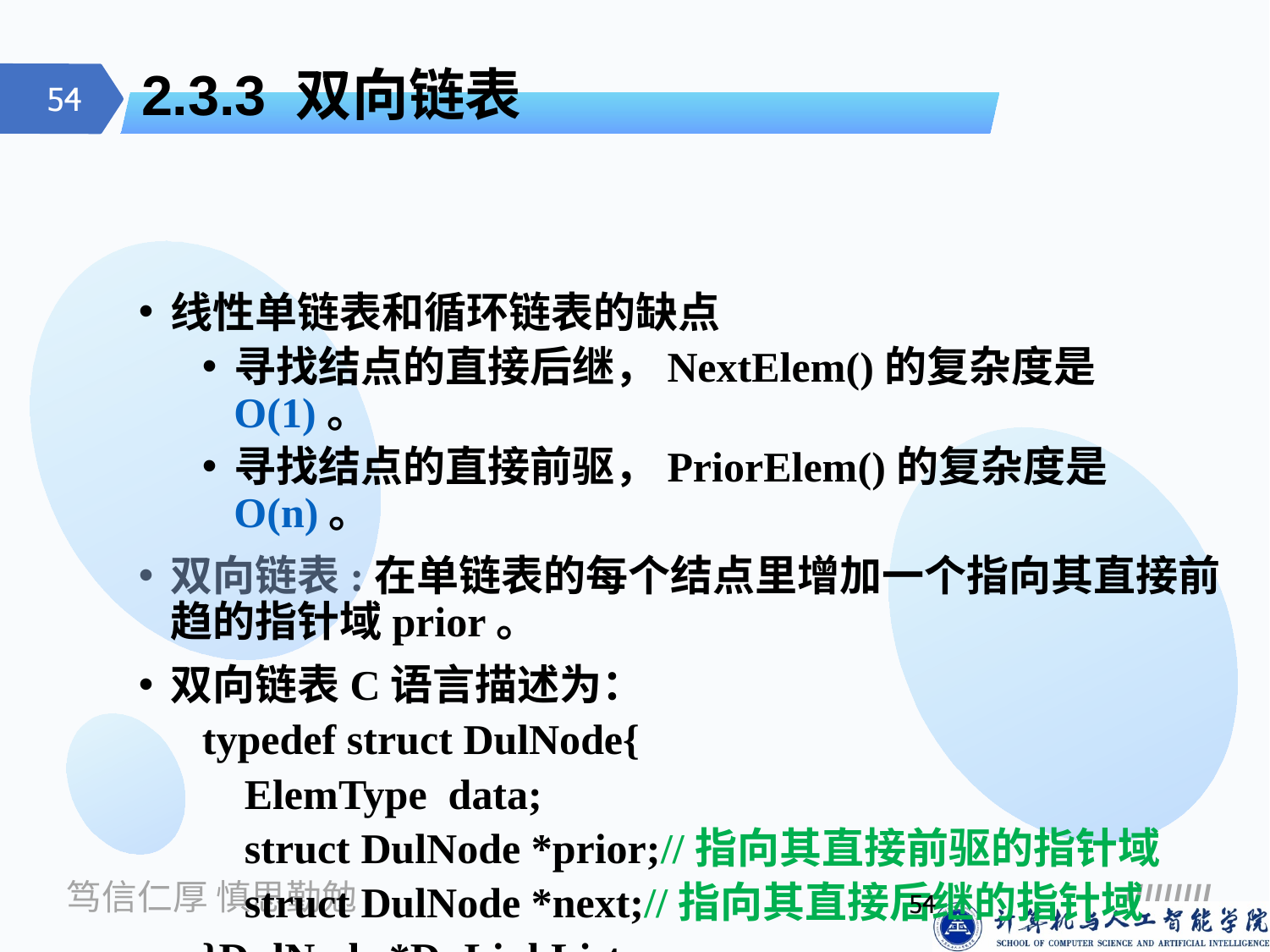

# 2.3.3 双向链表
线性单链表和循环链表的缺点
寻找结点的直接后继，NextElem()的复杂度是O(1)。
寻找结点的直接前驱，PriorElem()的复杂度是O(n)。
双向链表:在单链表的每个结点里增加一个指向其直接前趋的指针域prior。
双向链表C语言描述为：
typedef struct DulNode{
    ElemType  data;
    struct DulNode *prior;//指向其直接前驱的指针域
    struct DulNode *next;//指向其直接后继的指针域
}DulNode,*DuLinkList;
54